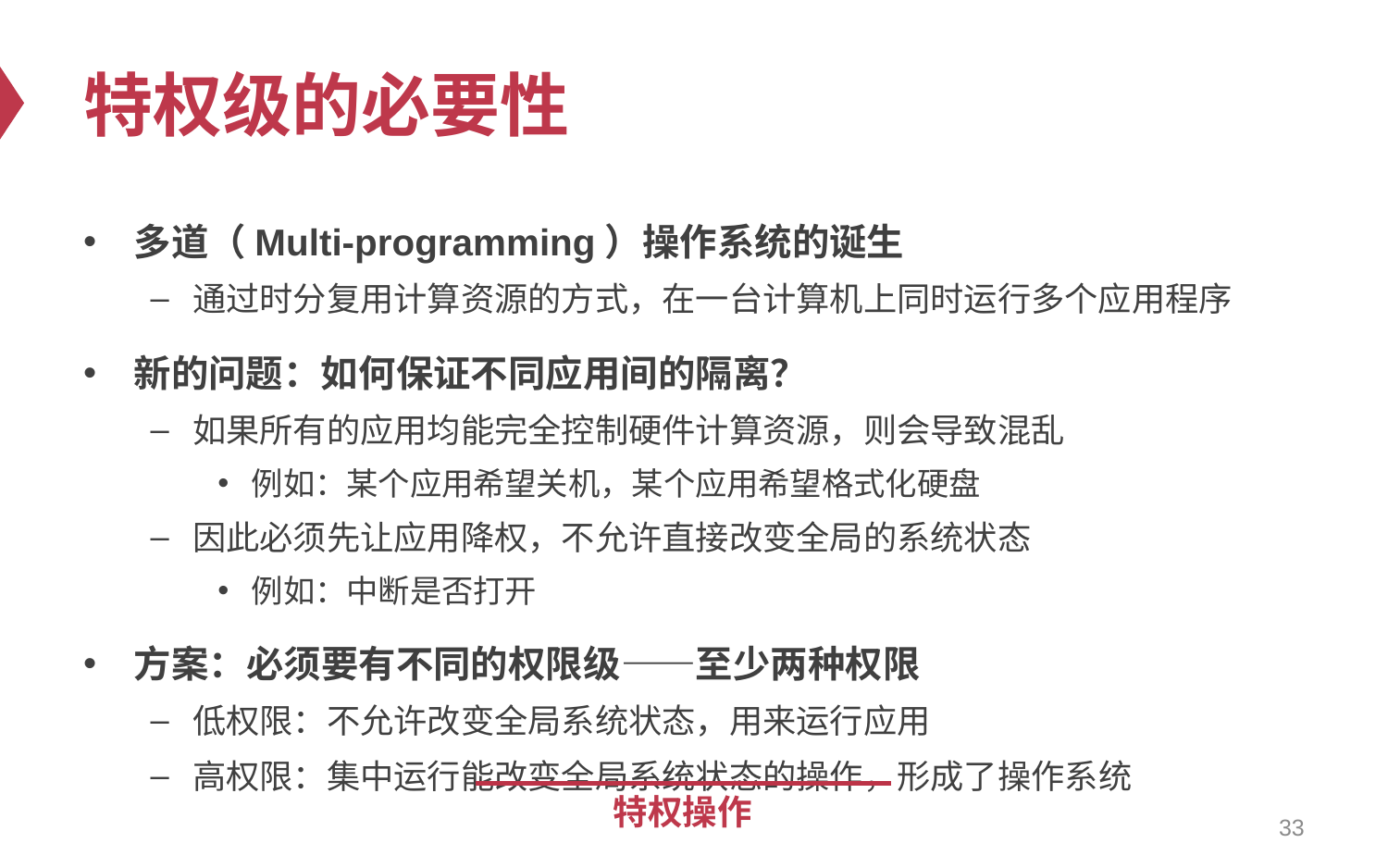

# 特权级的必要性
多道（Multi-programming）操作系统的诞生
通过时分复用计算资源的方式，在一台计算机上同时运行多个应用程序
新的问题：如何保证不同应用间的隔离？
如果所有的应用均能完全控制硬件计算资源，则会导致混乱
例如：某个应用希望关机，某个应用希望格式化硬盘
因此必须先让应用降权，不允许直接改变全局的系统状态
例如：中断是否打开
方案：必须要有不同的权限级——至少两种权限
低权限：不允许改变全局系统状态，用来运行应用
高权限：集中运行能改变全局系统状态的操作，形成了操作系统
特权操作
33